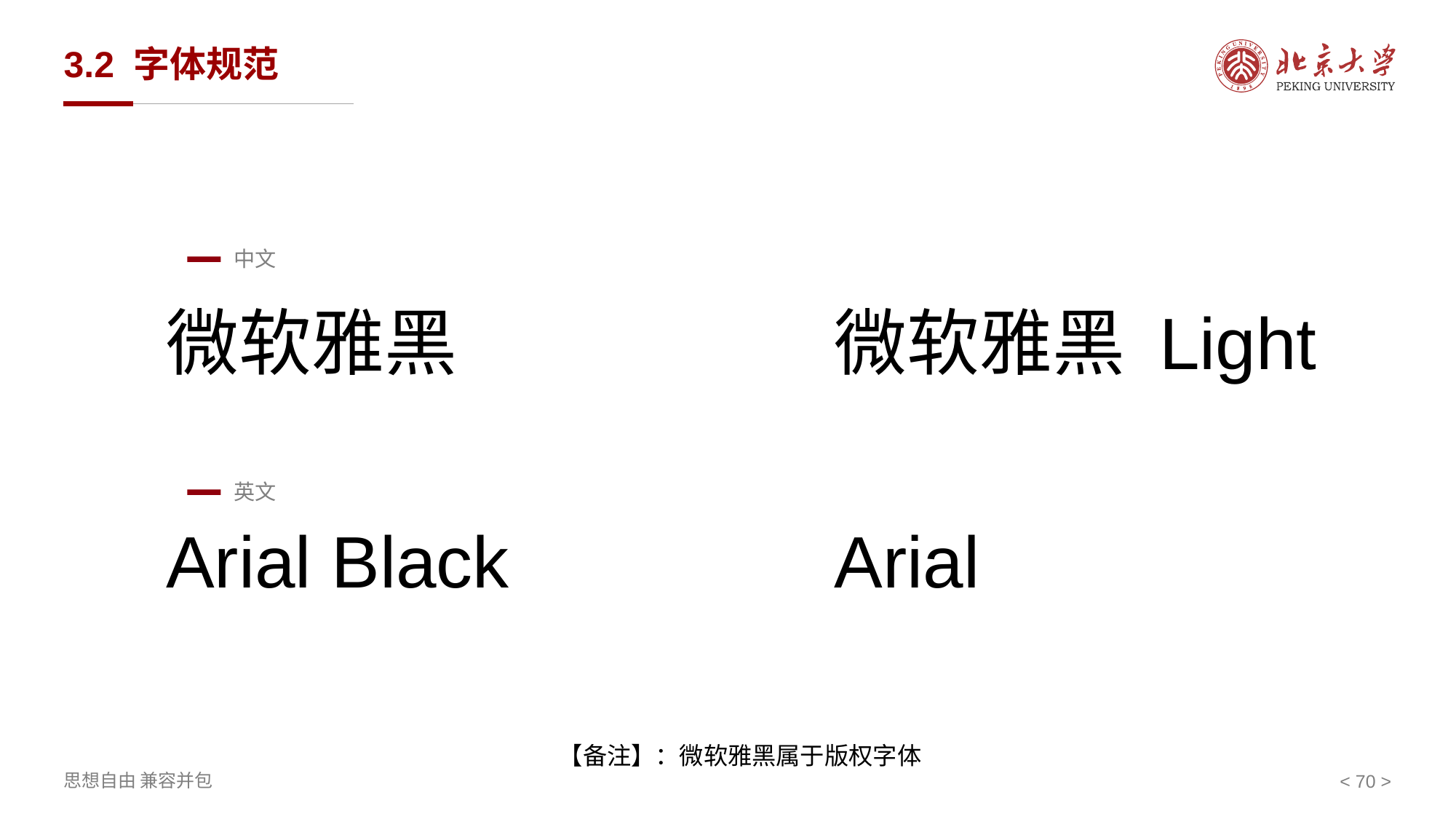

# 3.2 字体规范
中文

微软雅黑 Light
微软雅黑
英文

Arial Black
Arial
【备注】：微软雅黑属于版权字体
< 70 >